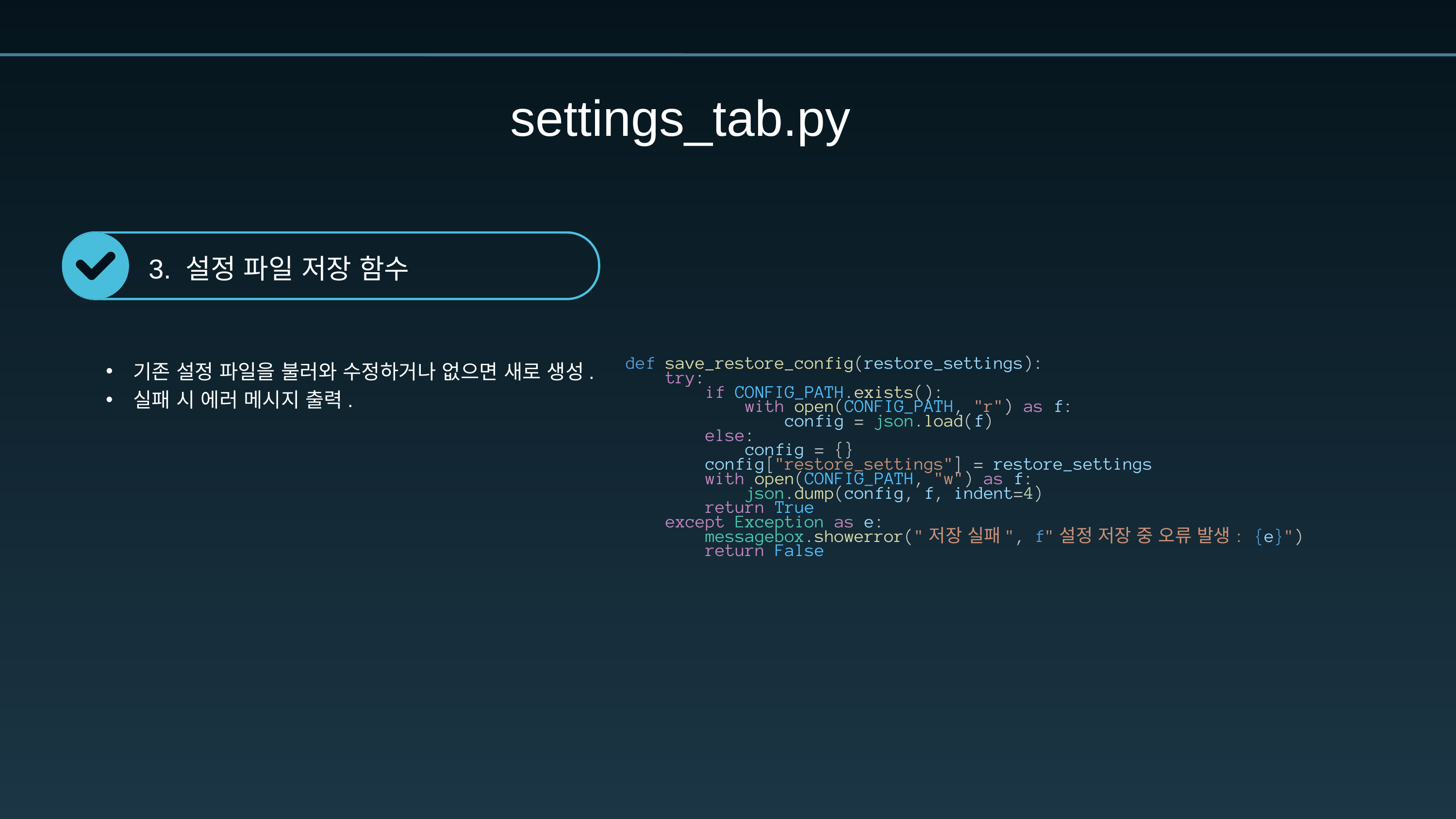

settings_tab.py

3. 설정 파일 저장 함수
기존 설정 파일을 불러와 수정하거나 없으면 새로 생성.
실패 시 에러 메시지 출력.
def save_restore_config(restore_settings):
    try:
        if CONFIG_PATH.exists():
            with open(CONFIG_PATH, "r") as f:
                config = json.load(f)
        else:
            config = {}
        config["restore_settings"] = restore_settings
        with open(CONFIG_PATH, "w") as f:
            json.dump(config, f, indent=4)
        return True
    except Exception as e:
        messagebox.showerror("저장 실패", f"설정 저장 중 오류 발생: {e}")
        return False